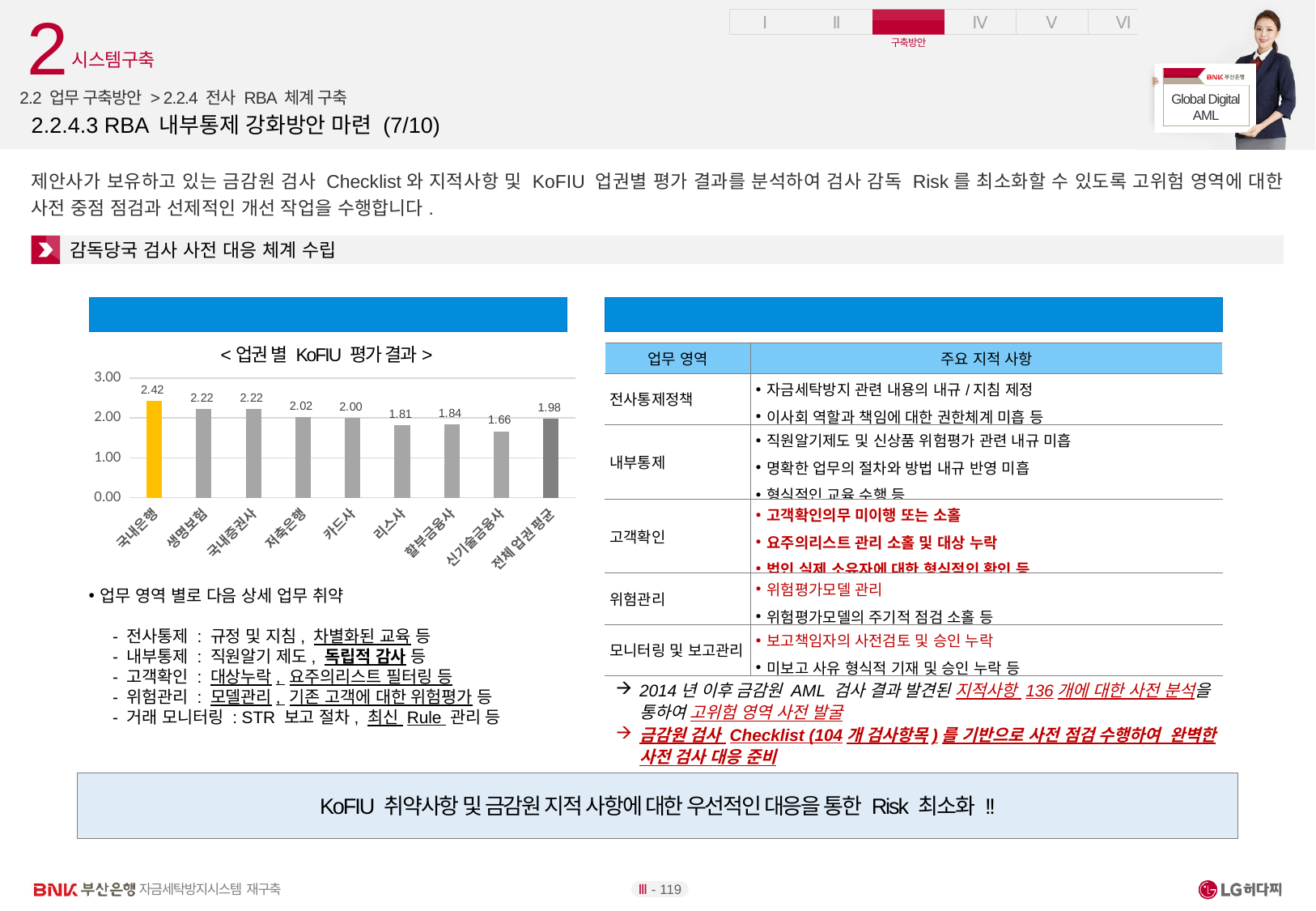

2
시스템구축
2.2 업무 구축방안 > 2.2.4 전사 RBA 체계 구축
# 2.2.4.3 RBA 내부통제 강화방안 마련 (7/10)
제안사가 보유하고 있는 금감원 검사 Checklist와 지적사항 및 KoFIU 업권별 평가 결과를 분석하여 검사 감독 Risk를 최소화할 수 있도록 고위험 영역에 대한 사전 중점 점검과 선제적인 개선 작업을 수행합니다.
감독당국 검사 사전 대응 체계 수립

KoFIU 평가 결과 분석
<업권 별 KoFIU 평가 결과>

### Chart

| Category |  |
|---|---|
| 국내은행 | 2.42 |
| 생명보험 | 2.22 |
| 국내증권사 | 2.22 |
| 저축은행 | 2.02 |
| 카드사 | 2.0 |
| 리스사 | 1.81 |
| 할부금융사 | 1.84 |
| 신기술금융사 | 1.66 |
| 전체 업권 평균 | 1.98 |
금감원 지적사항/검사 checklist 분석
| 업무 영역 | 주요 지적 사항 |
| --- | --- |
| 전사통제정책 | 자금세탁방지 관련 내용의 내규/지침 제정 이사회 역할과 책임에 대한 권한체계 미흡 등 |
| 내부통제 | 직원알기제도 및 신상품 위험평가 관련 내규 미흡 명확한 업무의 절차와 방법 내규 반영 미흡 형식적인 교육 수행 등 |
| 고객확인 | 고객확인의무 미이행 또는 소홀 요주의리스트 관리 소홀 및 대상 누락 법인 실제 소유자에 대한 형식적인 확인 등 |
| 위험관리 | 위험평가모델 관리 위험평가모델의 주기적 점검 소홀 등 |
| 모니터링 및 보고관리 | 보고책임자의 사전검토 및 승인 누락 미보고 사유 형식적 기재 및 승인 누락 등 |
업무 영역 별로 다음 상세 업무 취약

- 전사통제 : 규정 및 지침, 차별화된 교육 등
- 내부통제 : 직원알기 제도, 독립적 감사 등
- 고객확인 : 대상누락, 요주의리스트 필터링 등
- 위험관리 : 모델관리, 기존 고객에 대한 위험평가 등
- 거래 모니터링 : STR 보고 절차, 최신 Rule 관리 등
2014년 이후 금감원 AML 검사 결과 발견된 지적사항 136개에 대한 사전 분석을 통하여 고위험 영역 사전 발굴
금감원 검사 Checklist (104개 검사항목)를 기반으로 사전 점검 수행하여  완벽한 사전 검사 대응 준비
KoFIU 취약사항 및 금감원 지적 사항에 대한 우선적인 대응을 통한 Risk 최소화 !!
Ⅲ - 119